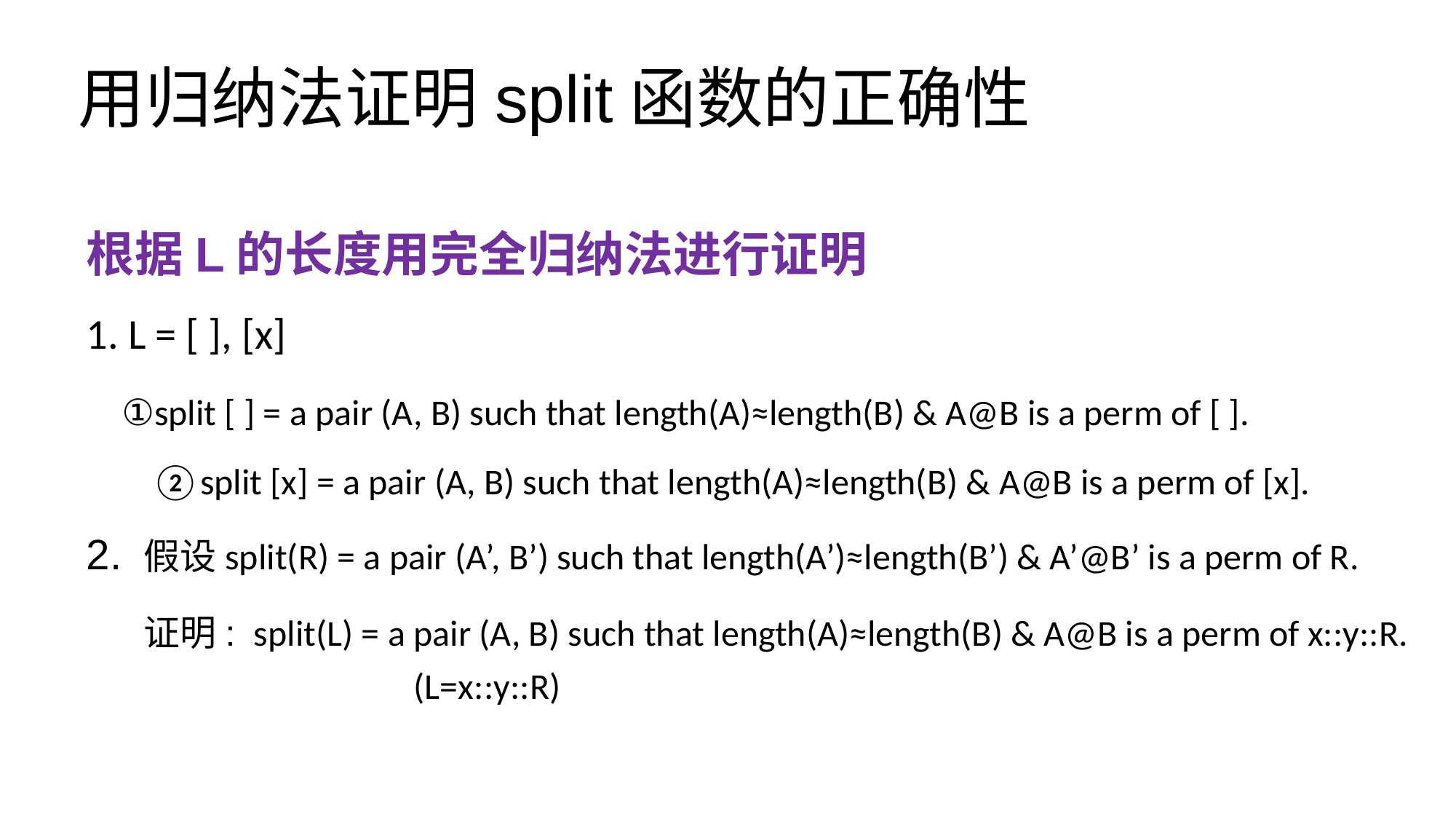

# 用归纳法证明split函数的正确性
根据L的长度用完全归纳法进行证明
1. L = [ ], [x]
   ①split [ ] = a pair (A, B) such that length(A)≈length(B) & A@B is a perm of [ ].
        ②split [x] = a pair (A, B) such that length(A)≈length(B) & A@B is a perm of [x].
2. 假设split(R) = a pair (A’, B’) such that length(A’)≈length(B’) & A’@B’ is a perm of R.
     证明:  split(L) = a pair (A, B) such that length(A)≈length(B) & A@B is a perm of x::y::R.			(L=x::y::R)